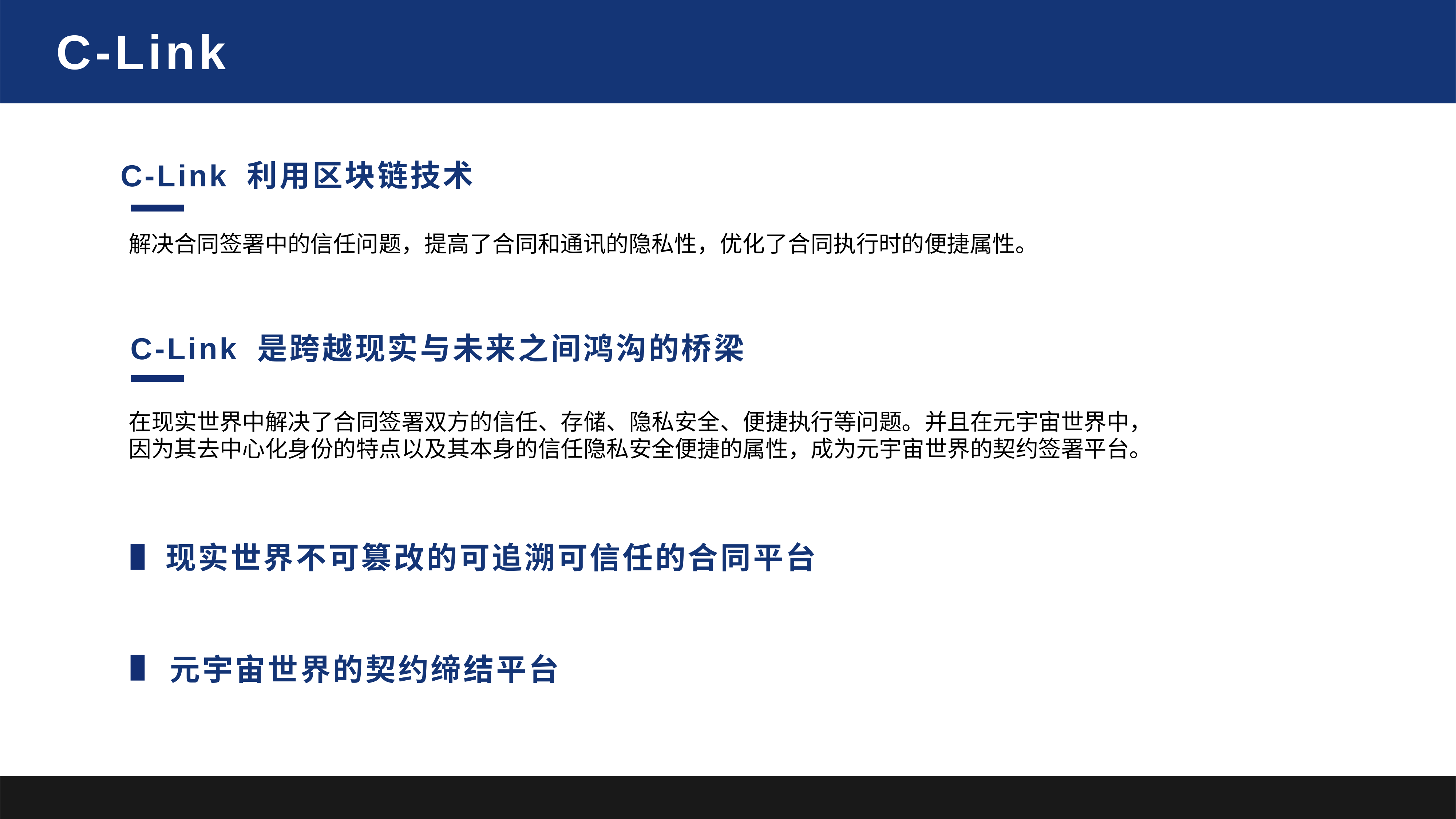

C-Link
C-Link 利用区块链技术

解决合同签署中的信任问题，提高了合同和通讯的隐私性，优化了合同执行时的便捷属性。
C-Link 是跨越现实与未来之间鸿沟的桥梁

在现实世界中解决了合同签署双方的信任、存储、隐私安全、便捷执行等问题。并且在元宇宙世界中，因为其去中心化身份的特点以及其本身的信任隐私安全便捷的属性，成为元宇宙世界的契约签署平台。
现实世界不可篡改的可追溯可信任的合同平台

元宇宙世界的契约缔结平台